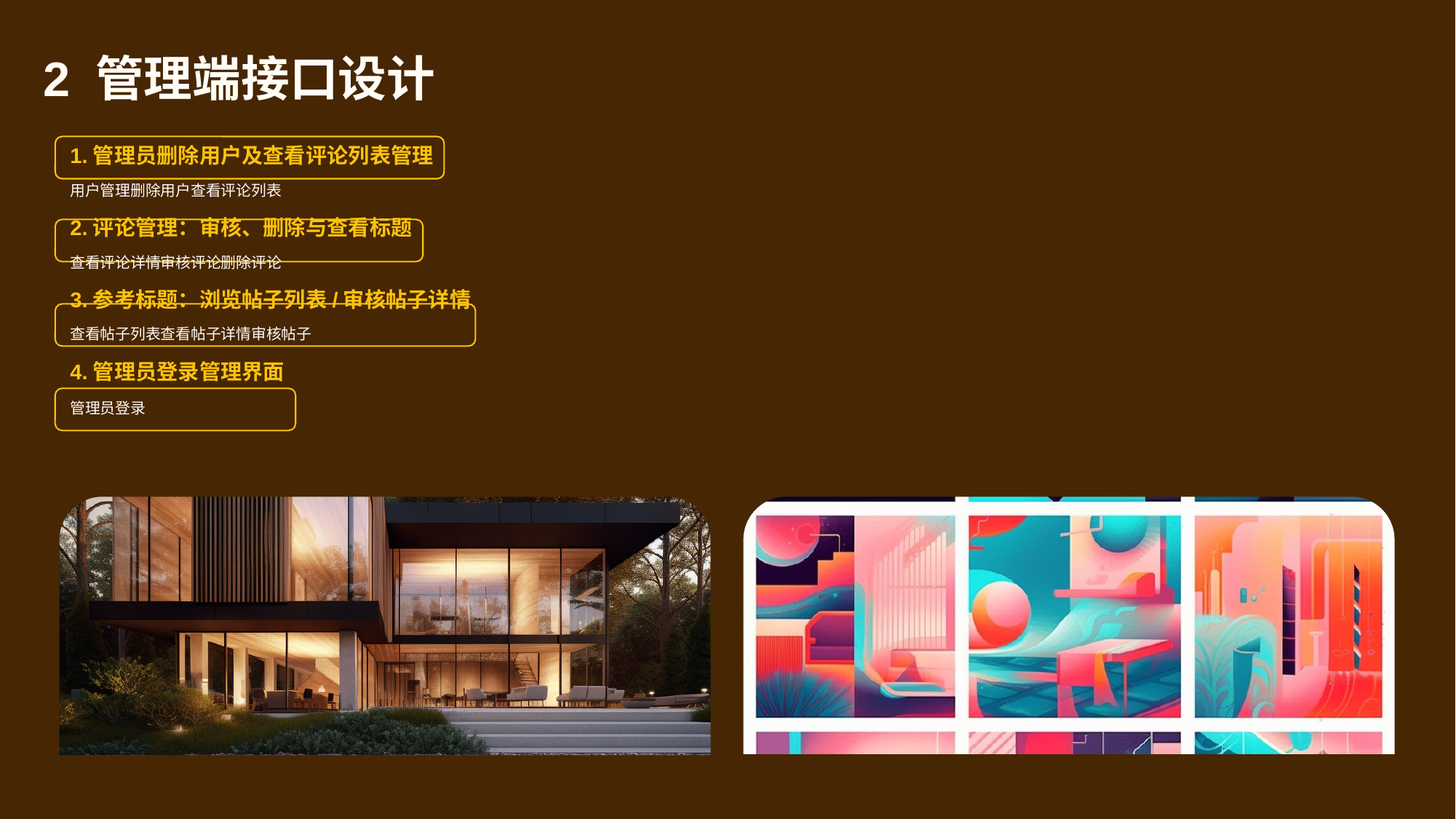

2 管理端接口设计
1.管理员删除用户及查看评论列表管理
用户管理删除用户查看评论列表
2.评论管理：审核、删除与查看标题
查看评论详情审核评论删除评论
3.参考标题：浏览帖子列表/审核帖子详情
查看帖子列表查看帖子详情审核帖子
4.管理员登录管理界面
管理员登录